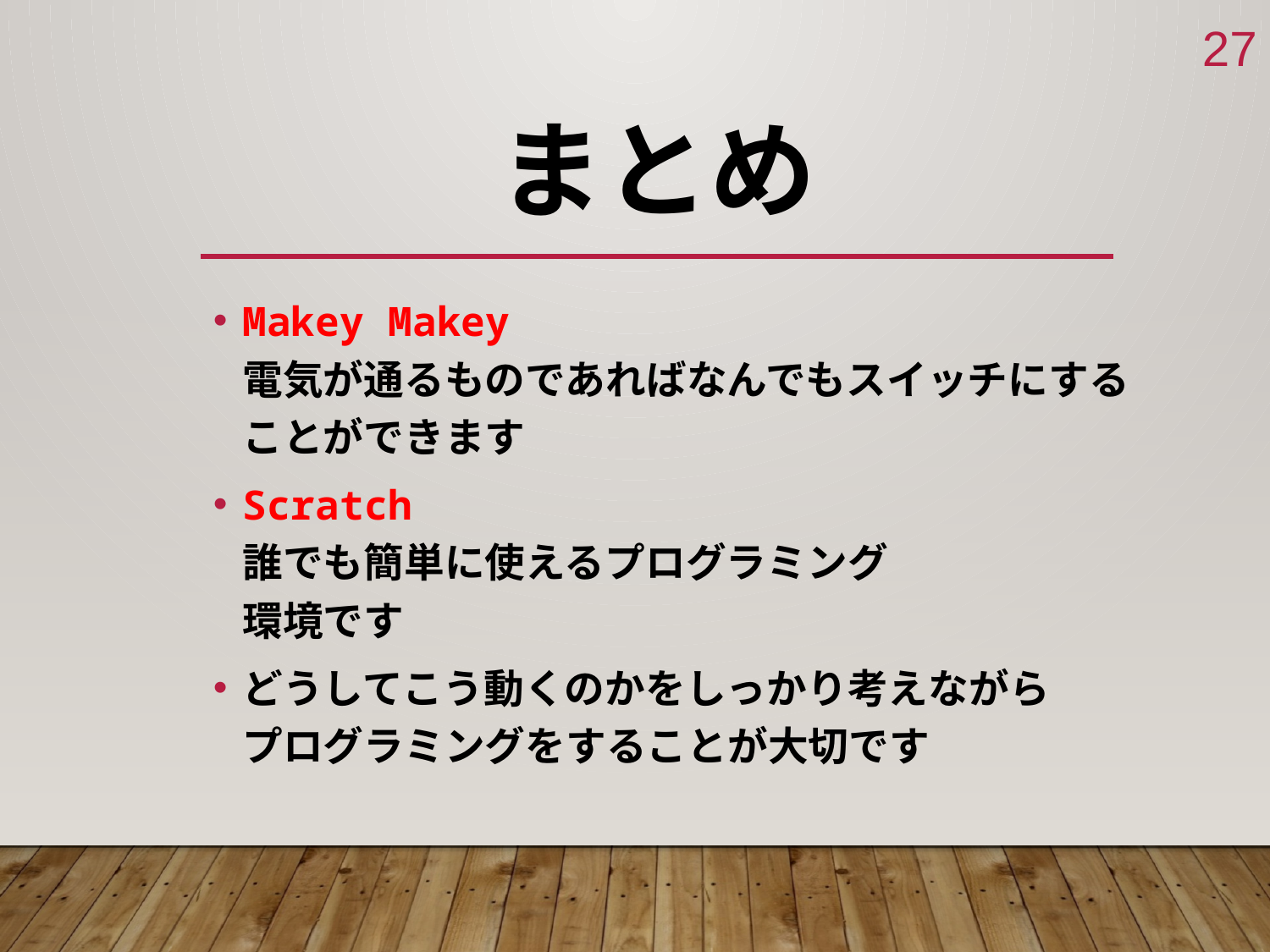

27
# まとめ
Makey Makey
電気が通るものであればなんでもスイッチにすることができます
Scratch
誰でも簡単に使えるプログラミング
環境です
どうしてこう動くのかをしっかり考えながら
プログラミングをすることが大切です